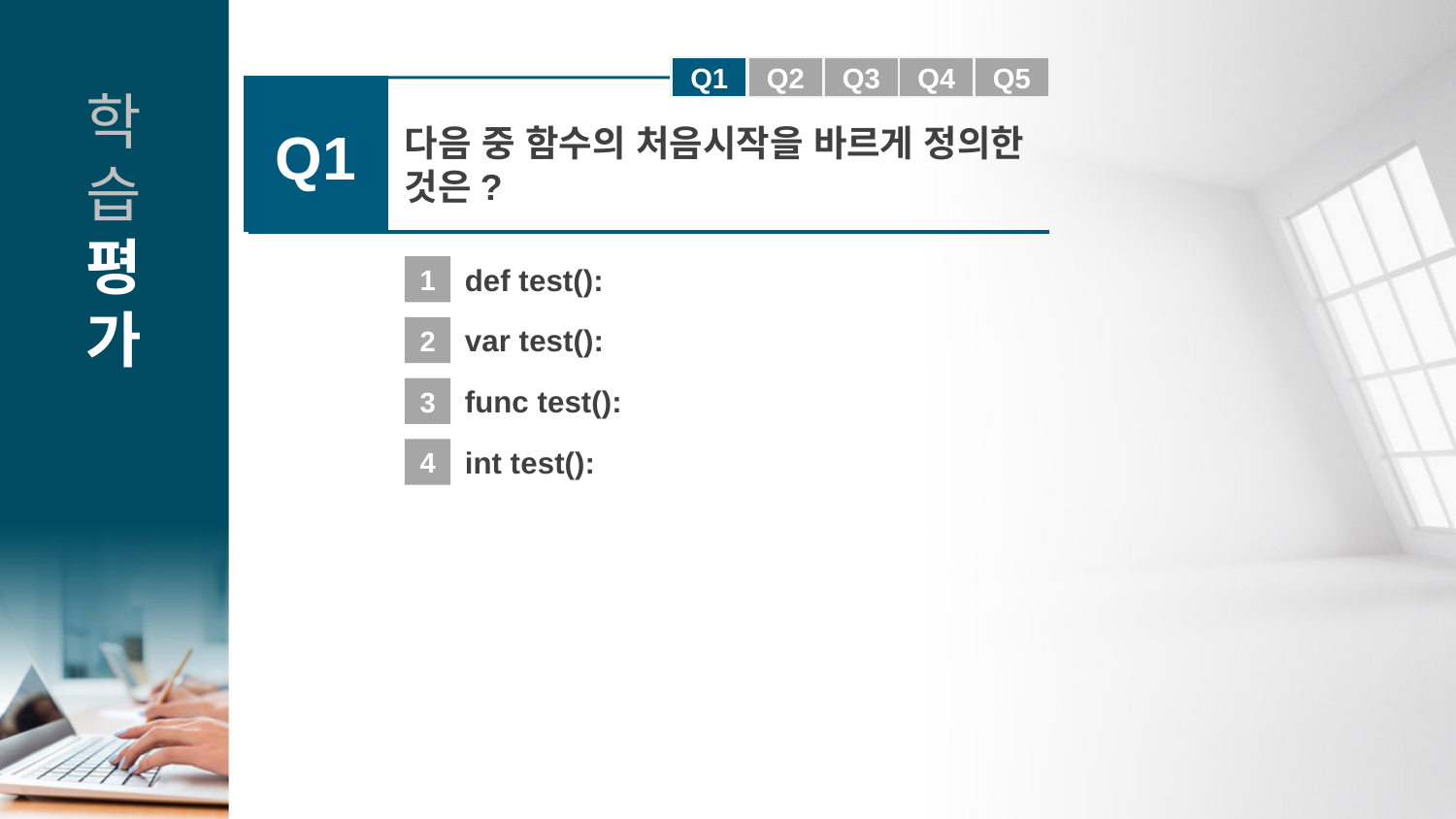

Q1
Q1
Q2
Q3
Q4
Q5
Q1
다음 중 함수의 처음시작을 바르게 정의한 것은?
1
def test():
2
var test():
3
func test():
4
int test():